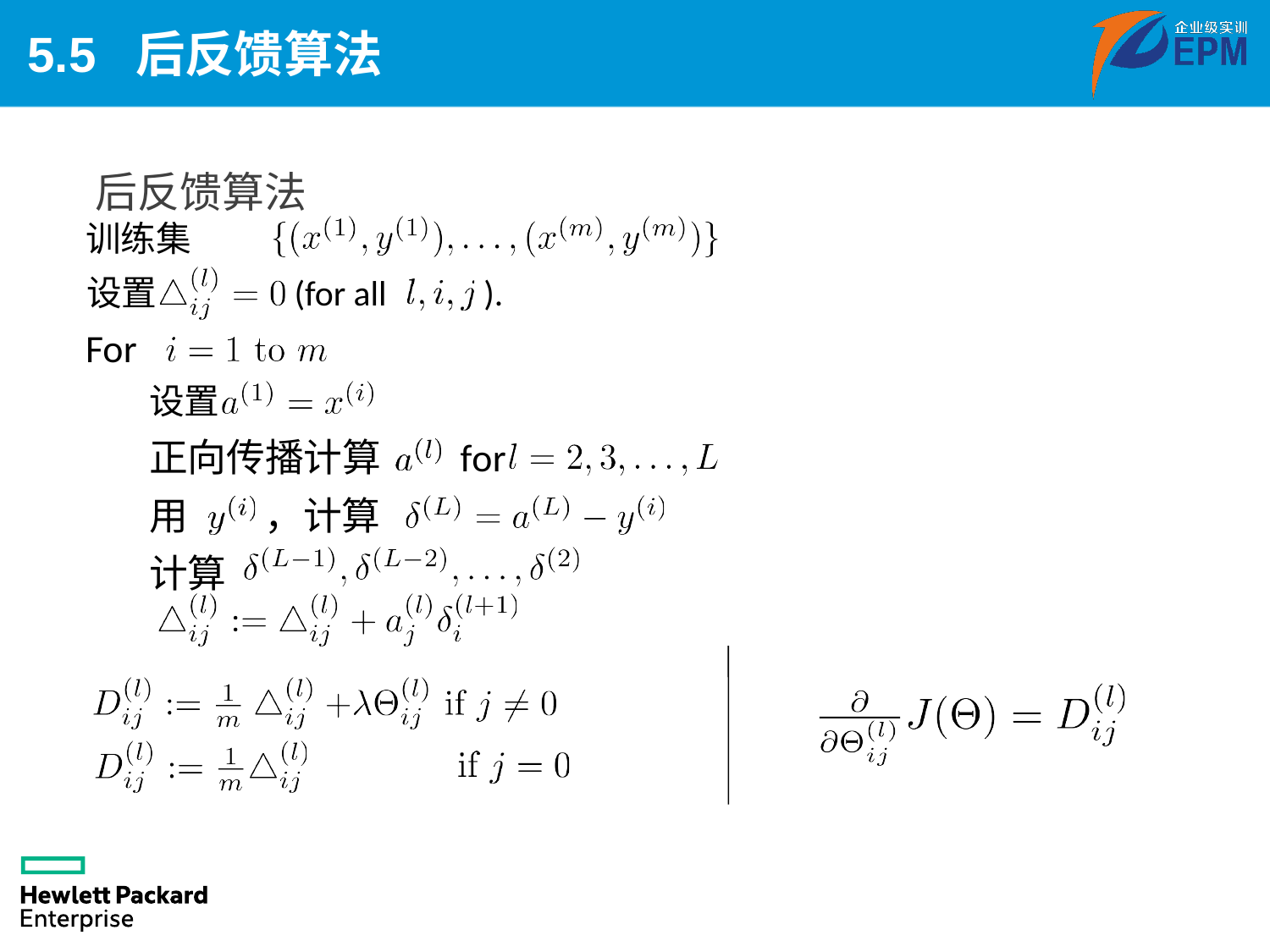

# 5.5  后反馈算法
后反馈算法
训练集
设置	(for all	  ).
For
设置
正向传播计算        for
用         ，计算
计算